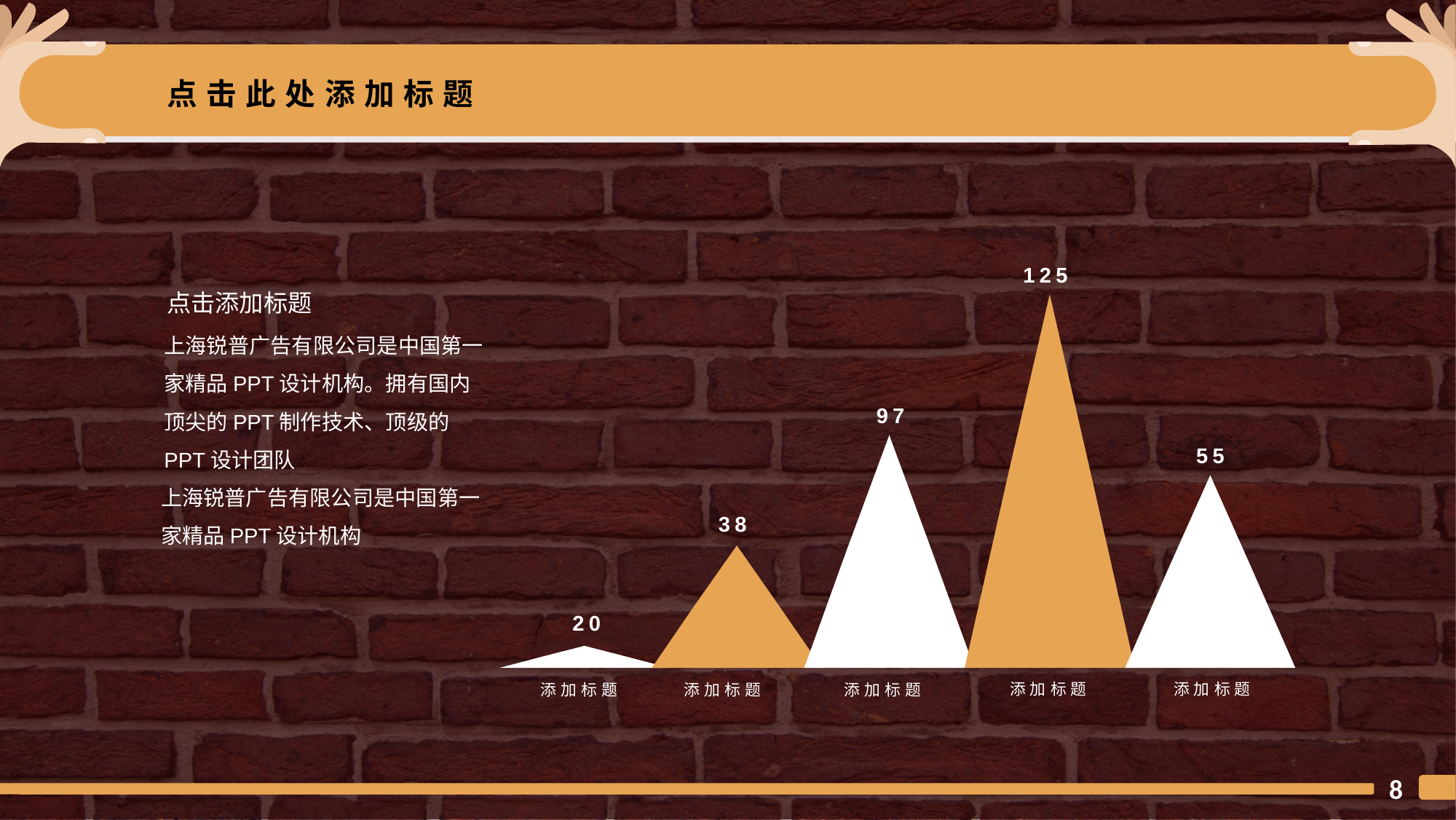

点击此处添加标题
125

添加标题
97

添加标题
55

添加标题
38

添加标题
20

添加标题
点击添加标题
上海锐普广告有限公司是中国第一家精品PPT设计机构。拥有国内顶尖的PPT制作技术、顶级的PPT设计团队
上海锐普广告有限公司是中国第一家精品PPT设计机构

8